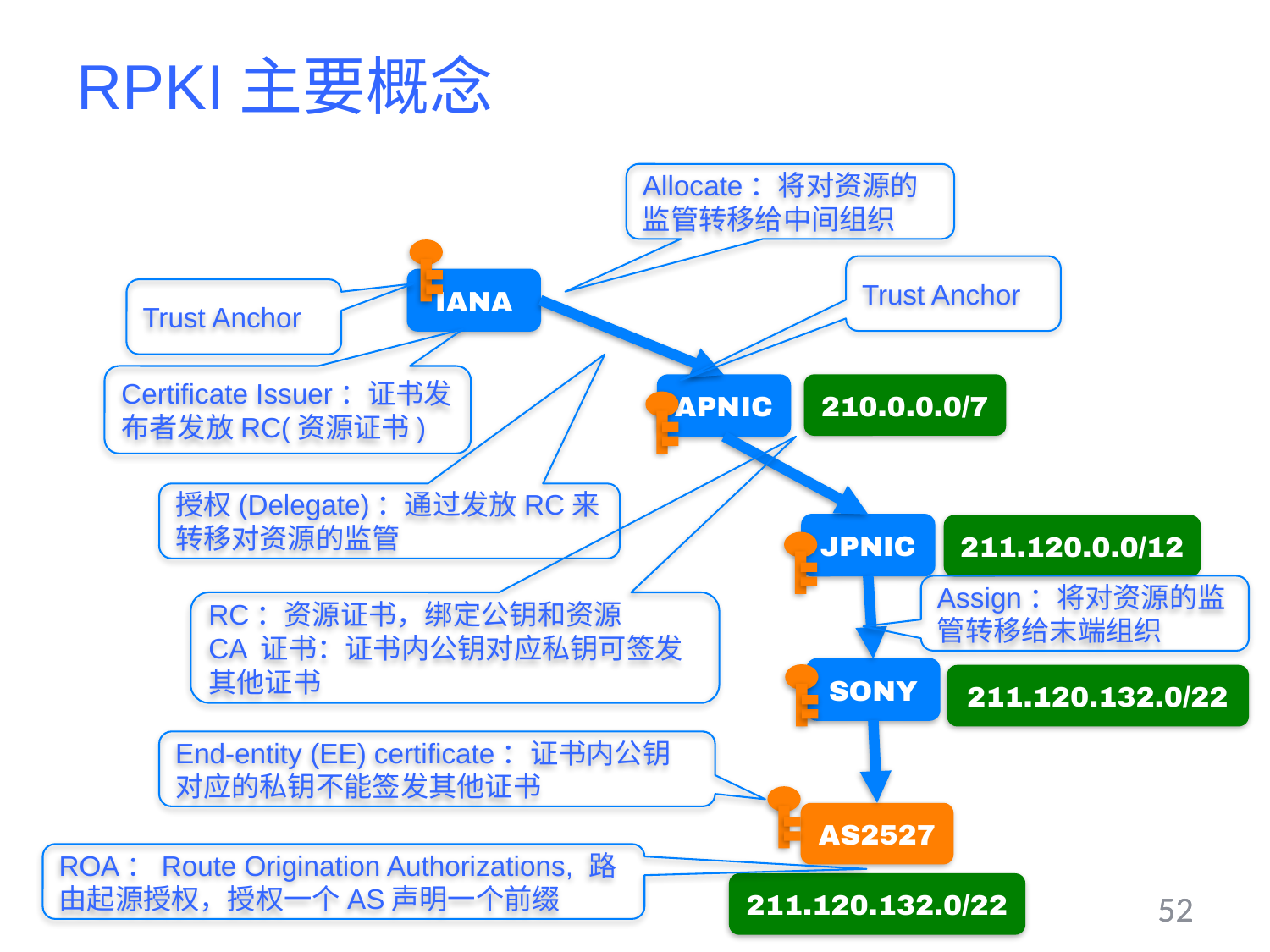

# RPKI主要概念
Allocate：将对资源的监管转移给中间组织

Trust Anchor
IANA
Trust Anchor
Certificate Issuer：证书发布者发放RC(资源证书)
210.0.0.0/7
APNIC

授权(Delegate)：通过发放RC来转移对资源的监管
JPNIC
211.120.0.0/12

Assign：将对资源的监管转移给末端组织
RC：资源证书，绑定公钥和资源
CA 证书：证书内公钥对应私钥可签发其他证书
SONY

211.120.132.0/22
End-entity (EE) certificate：证书内公钥对应的私钥不能签发其他证书

AS2527
ROA：Route Origination Authorizations, 路由起源授权，授权一个AS声明一个前缀
211.120.132.0/22
52
52